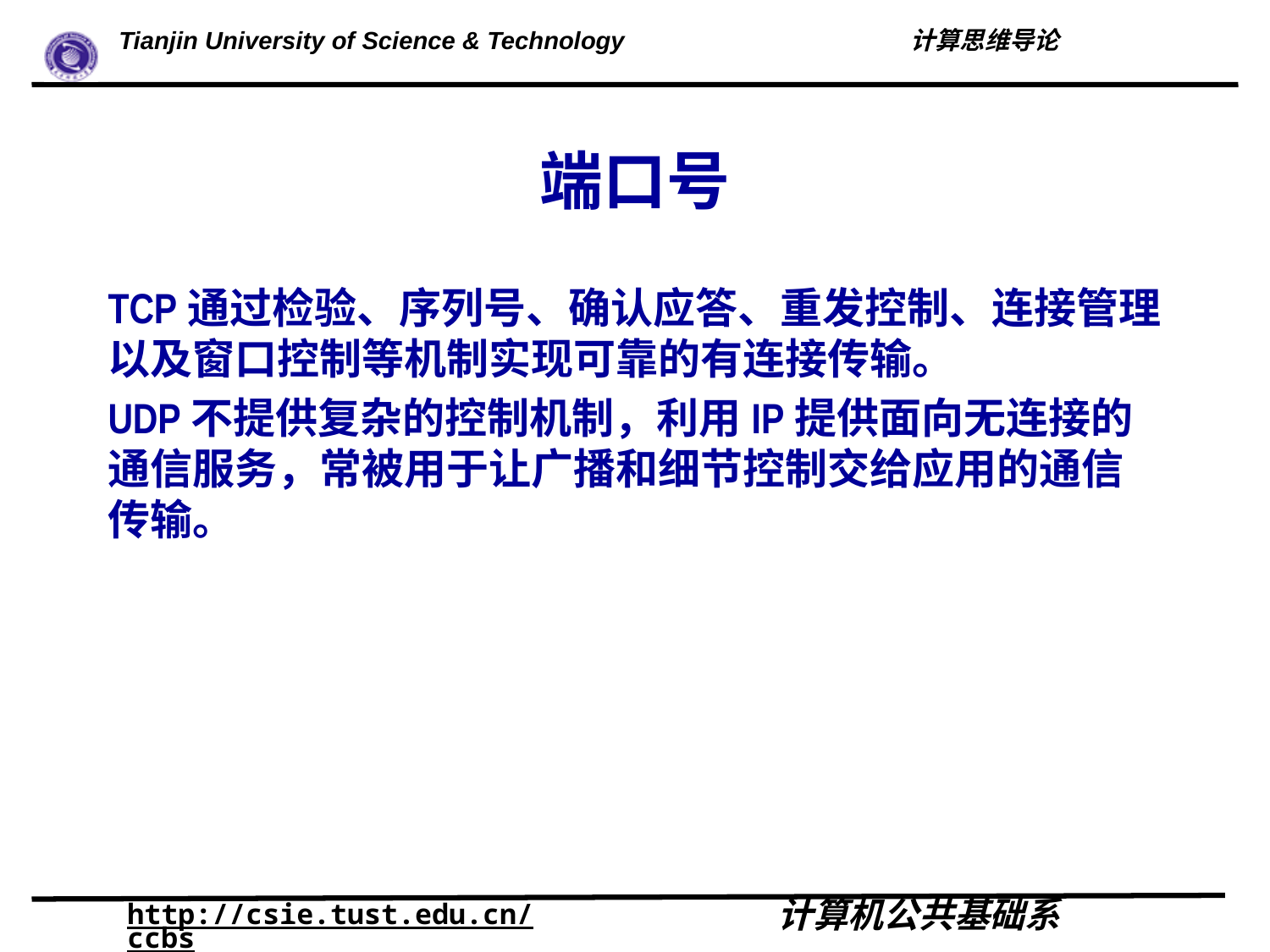

# 端口号
TCP通过检验、序列号、确认应答、重发控制、连接管理以及窗口控制等机制实现可靠的有连接传输。
UDP不提供复杂的控制机制，利用IP提供面向无连接的通信服务，常被用于让广播和细节控制交给应用的通信传输。